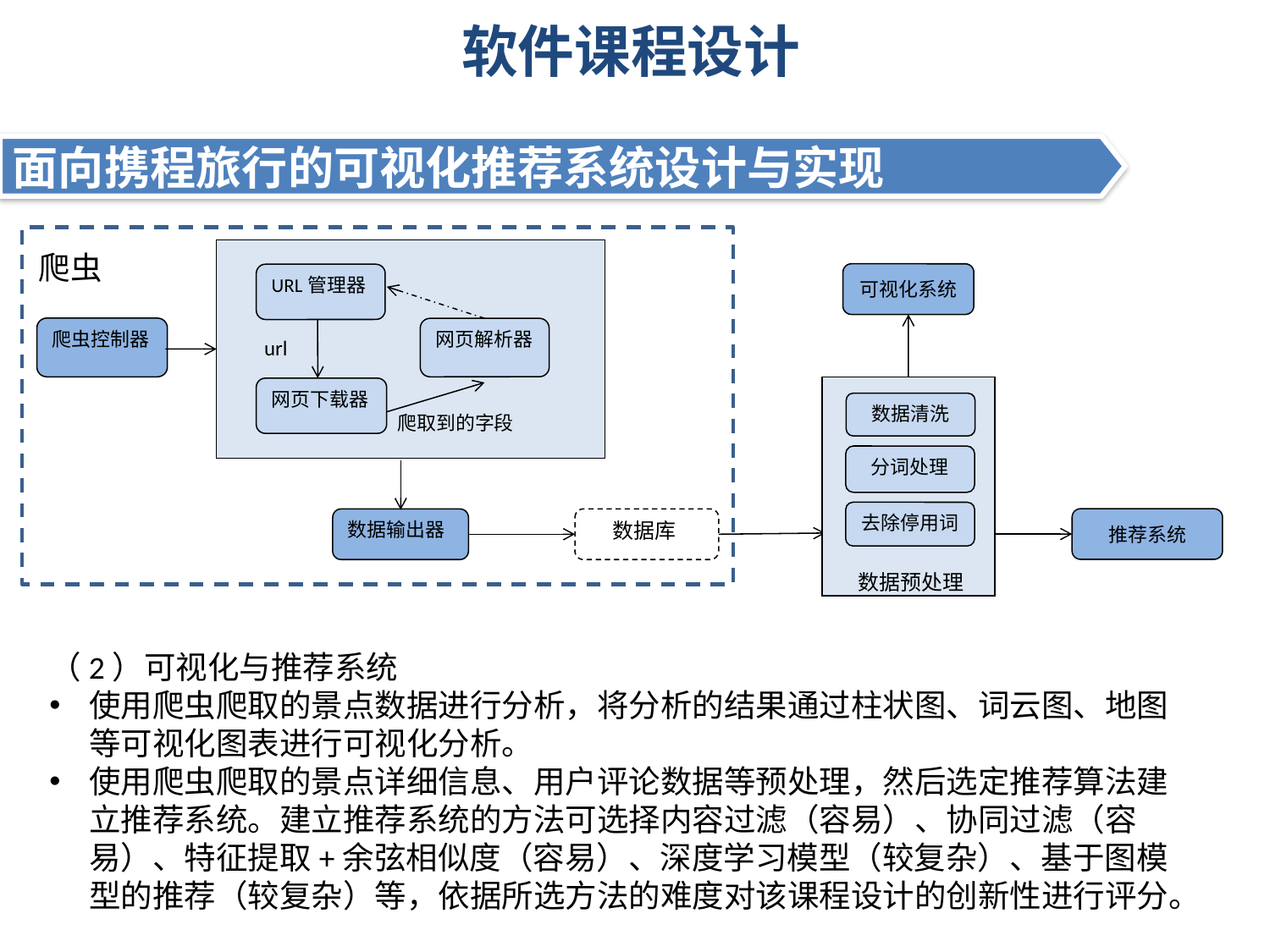

# 软件课程设计
面向携程旅行的可视化推荐系统设计与实现

URL管理器
爬虫控制器
网页解析器
网页下载器
数据输出器

爬虫
可视化系统
url

数据清洗
爬取到的字段
分词处理
去除停用词
推荐系统
数据库
数据预处理
（2）可视化与推荐系统
使用爬虫爬取的景点数据进行分析，将分析的结果通过柱状图、词云图、地图等可视化图表进行可视化分析。
使用爬虫爬取的景点详细信息、用户评论数据等预处理，然后选定推荐算法建立推荐系统。建立推荐系统的方法可选择内容过滤（容易）、协同过滤（容易）、特征提取+余弦相似度（容易）、深度学习模型（较复杂）、基于图模型的推荐（较复杂）等，依据所选方法的难度对该课程设计的创新性进行评分。
3